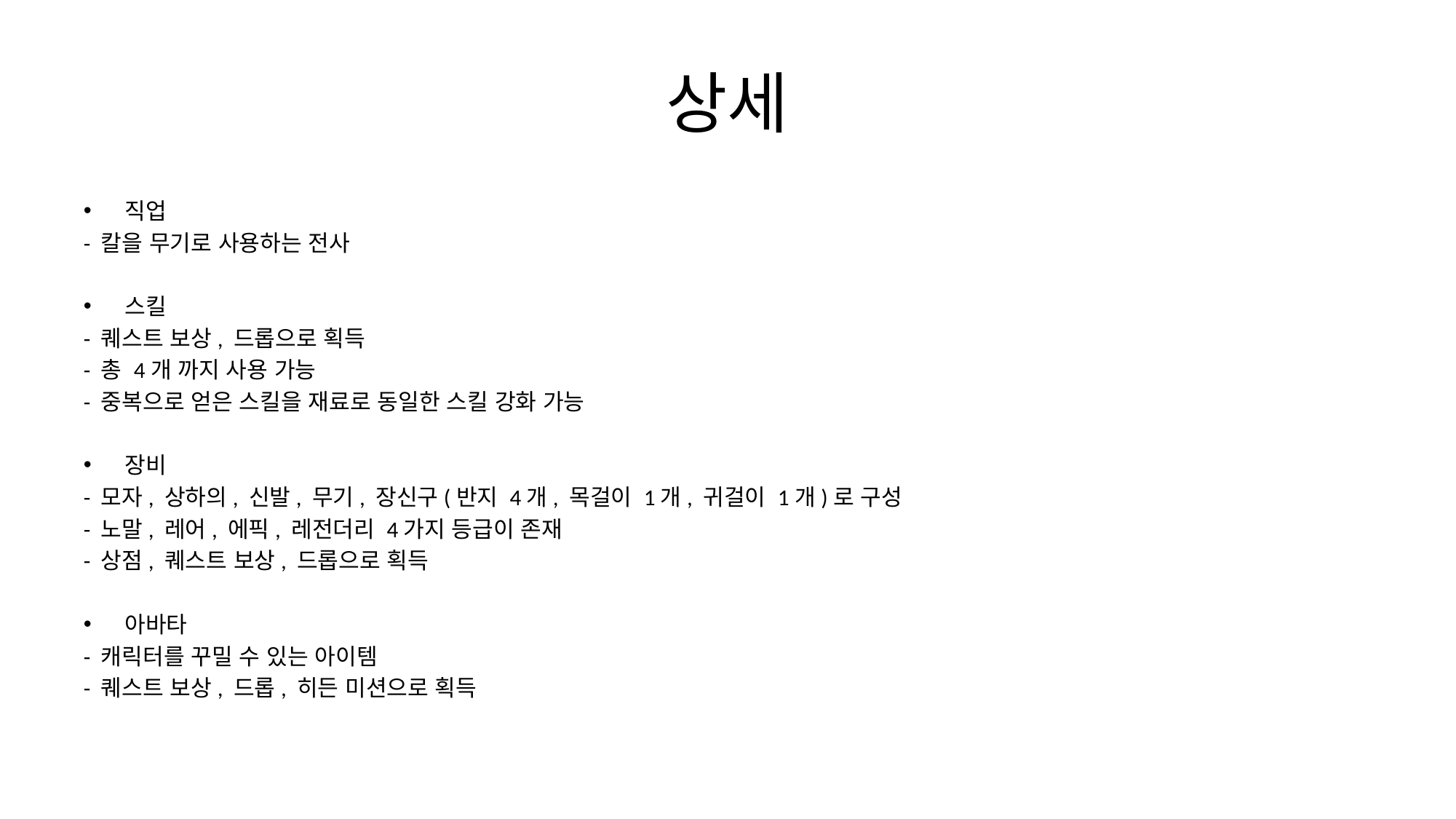

# 상세
직업
- 칼을 무기로 사용하는 전사

스킬
- 퀘스트 보상, 드롭으로 획득
- 총 4개 까지 사용 가능
- 중복으로 얻은 스킬을 재료로 동일한 스킬 강화 가능

장비
- 모자, 상하의, 신발, 무기, 장신구(반지 4개, 목걸이 1개, 귀걸이 1개)로 구성
- 노말, 레어, 에픽, 레전더리 4가지 등급이 존재
- 상점, 퀘스트 보상, 드롭으로 획득

아바타
- 캐릭터를 꾸밀 수 있는 아이템
- 퀘스트 보상, 드롭, 히든 미션으로 획득